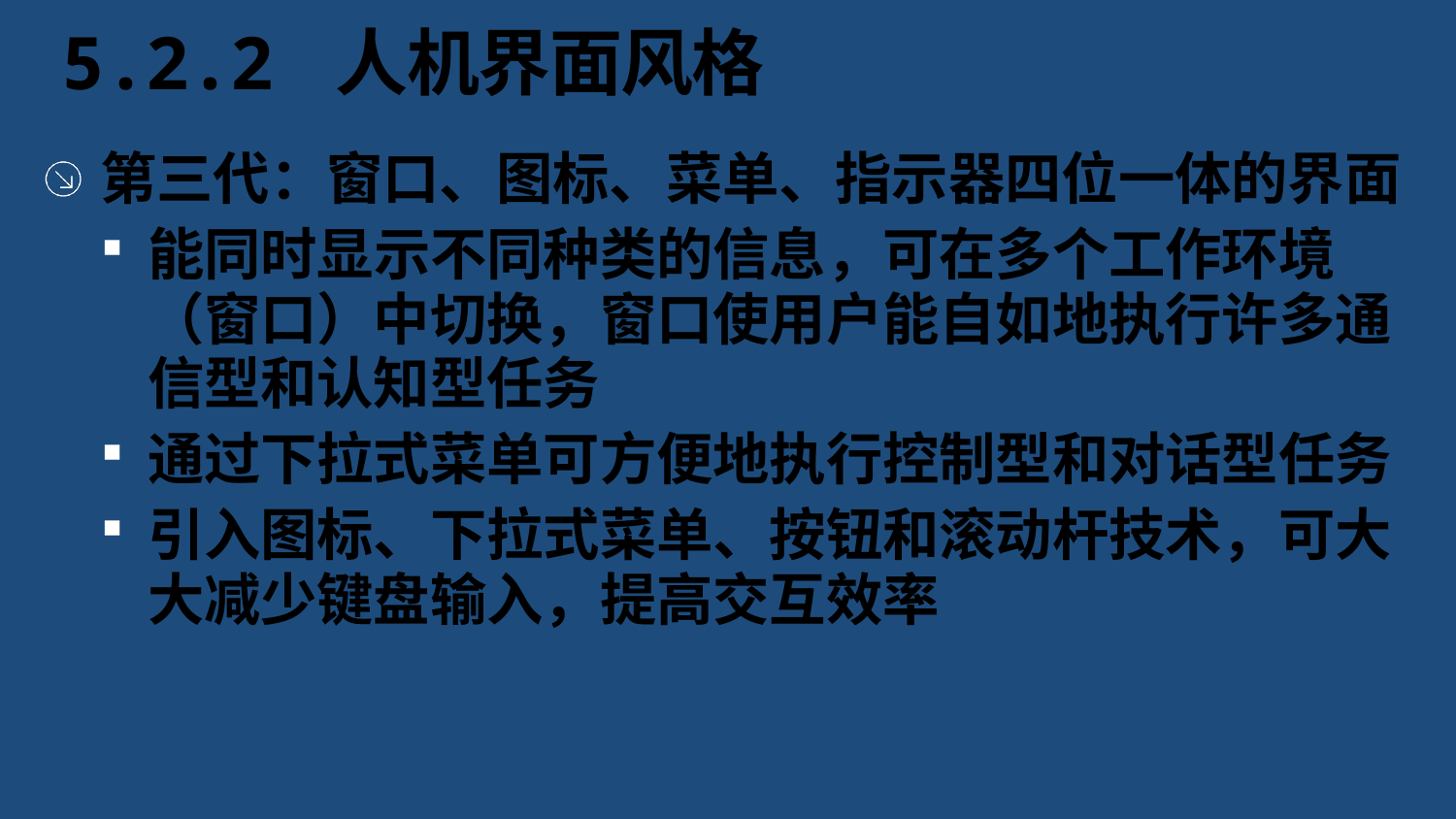

# 5.2.2 人机界面风格
第三代：窗口、图标、菜单、指示器四位一体的界面
能同时显示不同种类的信息，可在多个工作环境（窗口）中切换，窗口使用户能自如地执行许多通信型和认知型任务
通过下拉式菜单可方便地执行控制型和对话型任务
引入图标、下拉式菜单、按钮和滚动杆技术，可大大减少键盘输入，提高交互效率